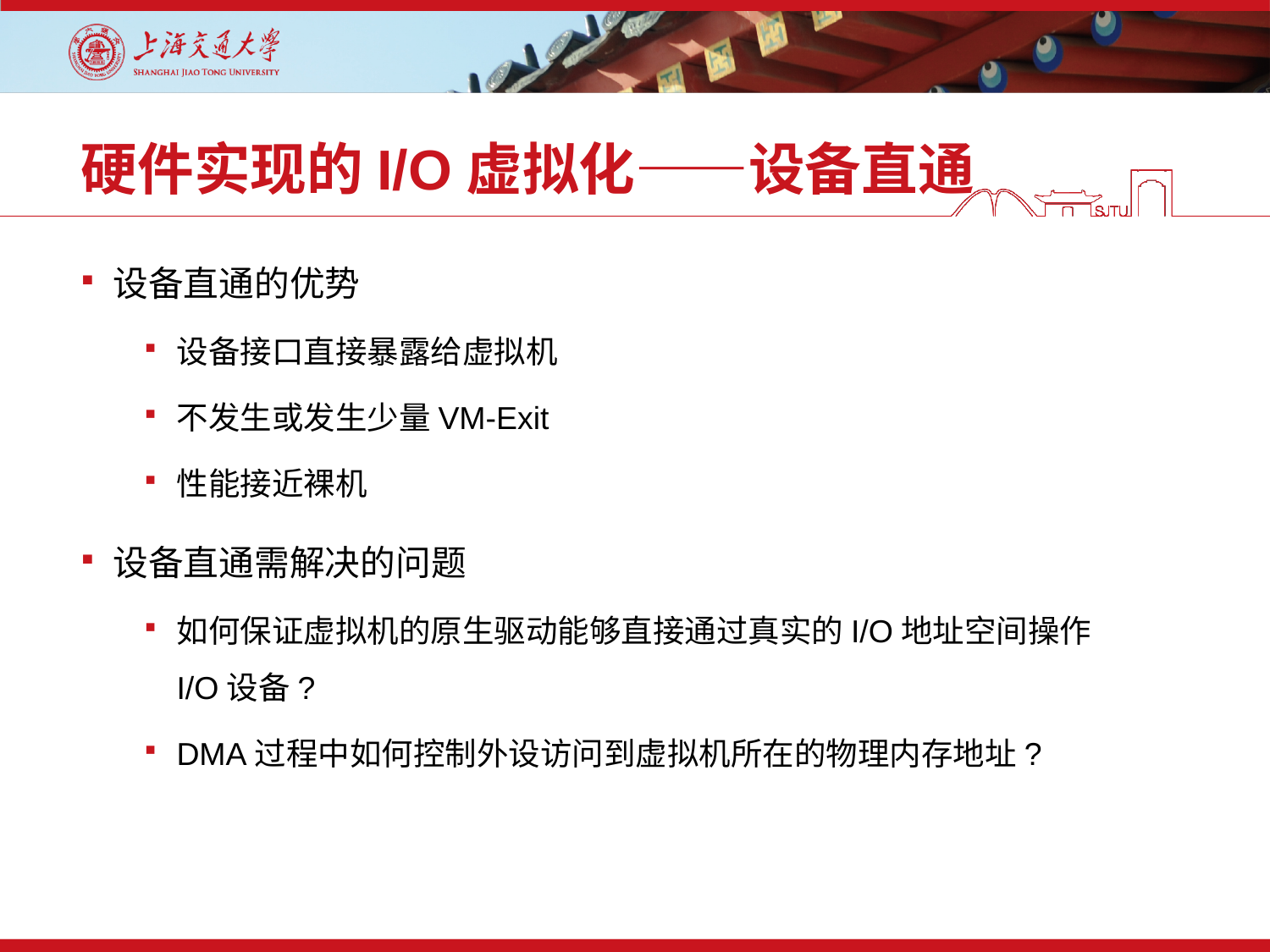

# 硬件实现的I/O虚拟化——设备直通
设备直通的优势
设备接口直接暴露给虚拟机
不发生或发生少量VM-Exit
性能接近裸机
设备直通需解决的问题
如何保证虚拟机的原生驱动能够直接通过真实的I/O地址空间操作I/O设备?
DMA过程中如何控制外设访问到虚拟机所在的物理内存地址?